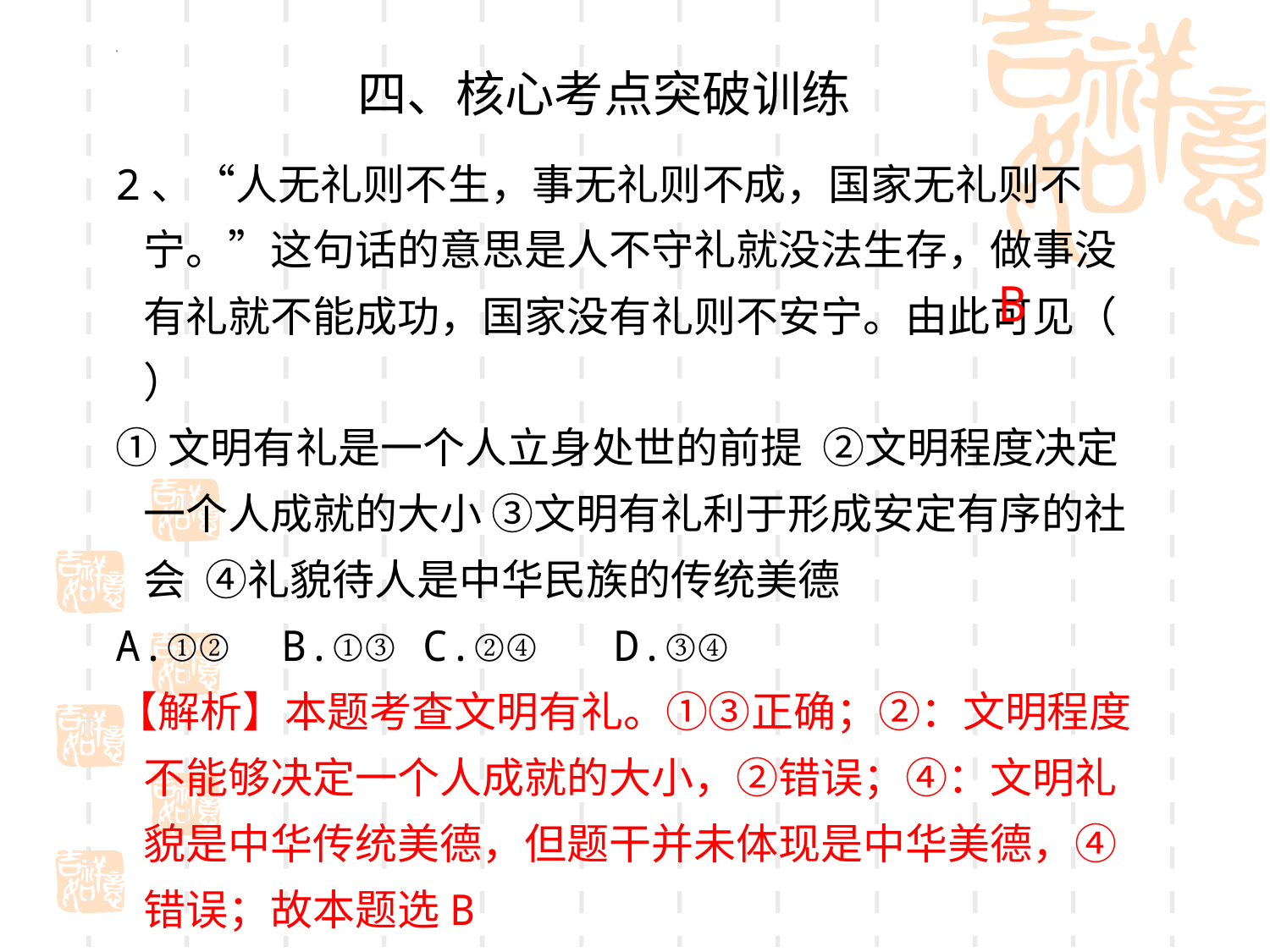

四、核心考点突破训练
2、“人无礼则不生，事无礼则不成，国家无礼则不宁。”这句话的意思是人不守礼就没法生存，做事没有礼就不能成功，国家没有礼则不安宁。由此可见（    ）
①文明有礼是一个人立身处世的前提  ②文明程度决定一个人成就的大小 ③文明有礼利于形成安定有序的社会  ④礼貌待人是中华民族的传统美德
A.①②  B.①③	 C.②④   D.③④
【解析】本题考查文明有礼。①③正确；②：文明程度不能够决定一个人成就的大小，②错误；④：文明礼貌是中华传统美德，但题干并未体现是中华美德，④错误；故本题选B
B